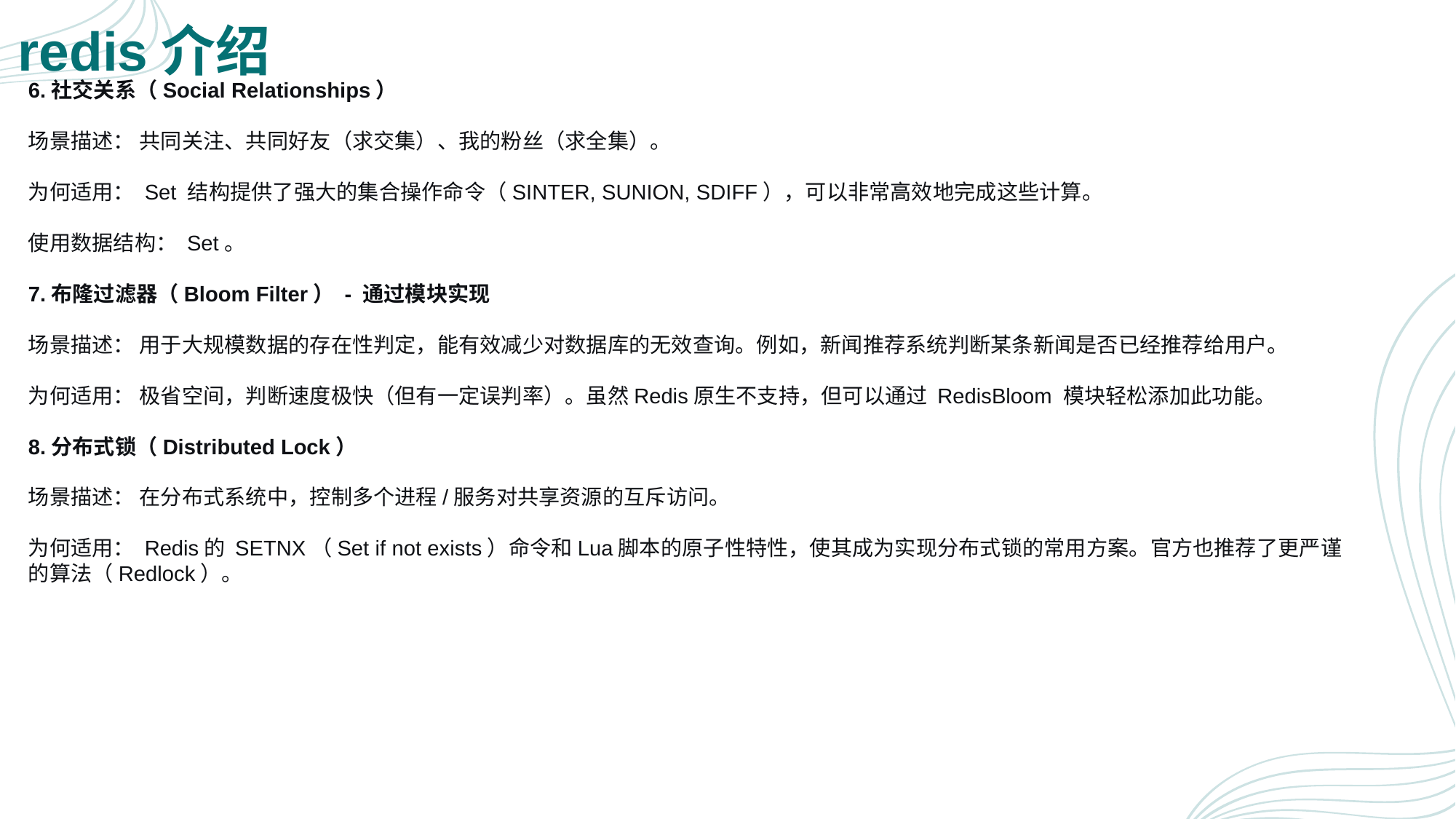

# redis介绍
6.社交关系（Social Relationships）

场景描述： 共同关注、共同好友（求交集）、我的粉丝（求全集）。

为何适用： Set 结构提供了强大的集合操作命令（SINTER, SUNION, SDIFF），可以非常高效地完成这些计算。

使用数据结构： Set。

7.布隆过滤器（Bloom Filter） - 通过模块实现

场景描述： 用于大规模数据的存在性判定，能有效减少对数据库的无效查询。例如，新闻推荐系统判断某条新闻是否已经推荐给用户。

为何适用： 极省空间，判断速度极快（但有一定误判率）。虽然Redis原生不支持，但可以通过 RedisBloom 模块轻松添加此功能。

8.分布式锁（Distributed Lock）

场景描述： 在分布式系统中，控制多个进程/服务对共享资源的互斥访问。

为何适用： Redis的 SETNX（Set if not exists）命令和Lua脚本的原子性特性，使其成为实现分布式锁的常用方案。官方也推荐了更严谨的算法（Redlock）。